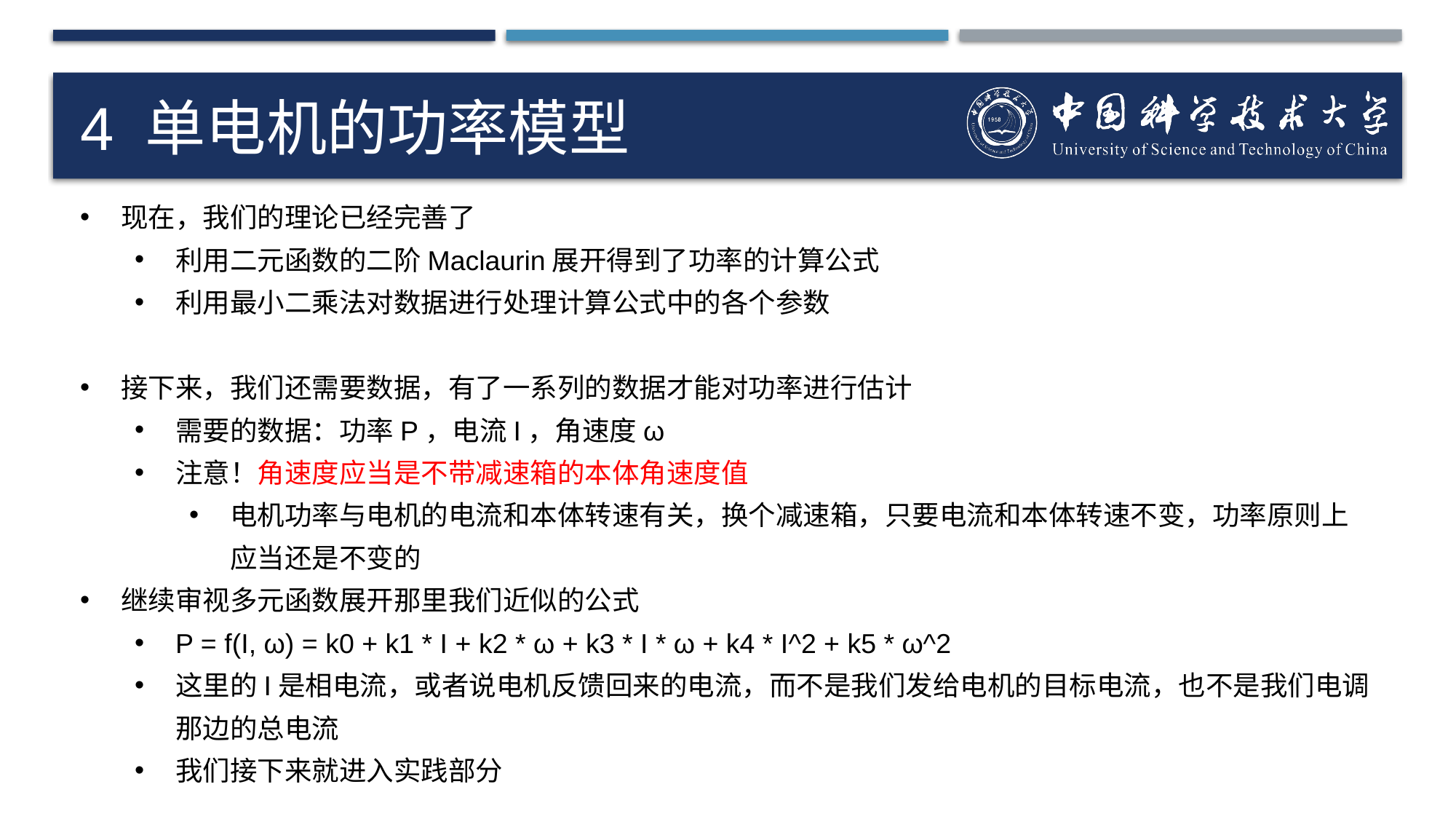

# 4 单电机的功率模型
现在，我们的理论已经完善了
利用二元函数的二阶Maclaurin展开得到了功率的计算公式
利用最小二乘法对数据进行处理计算公式中的各个参数

接下来，我们还需要数据，有了一系列的数据才能对功率进行估计
需要的数据：功率P，电流I，角速度ω
注意！角速度应当是不带减速箱的本体角速度值
电机功率与电机的电流和本体转速有关，换个减速箱，只要电流和本体转速不变，功率原则上应当还是不变的
继续审视多元函数展开那里我们近似的公式
P = f(I, ω) = k0 + k1 * I + k2 * ω + k3 * I * ω + k4 * I^2 + k5 * ω^2
这里的I是相电流，或者说电机反馈回来的电流，而不是我们发给电机的目标电流，也不是我们电调那边的总电流
我们接下来就进入实践部分